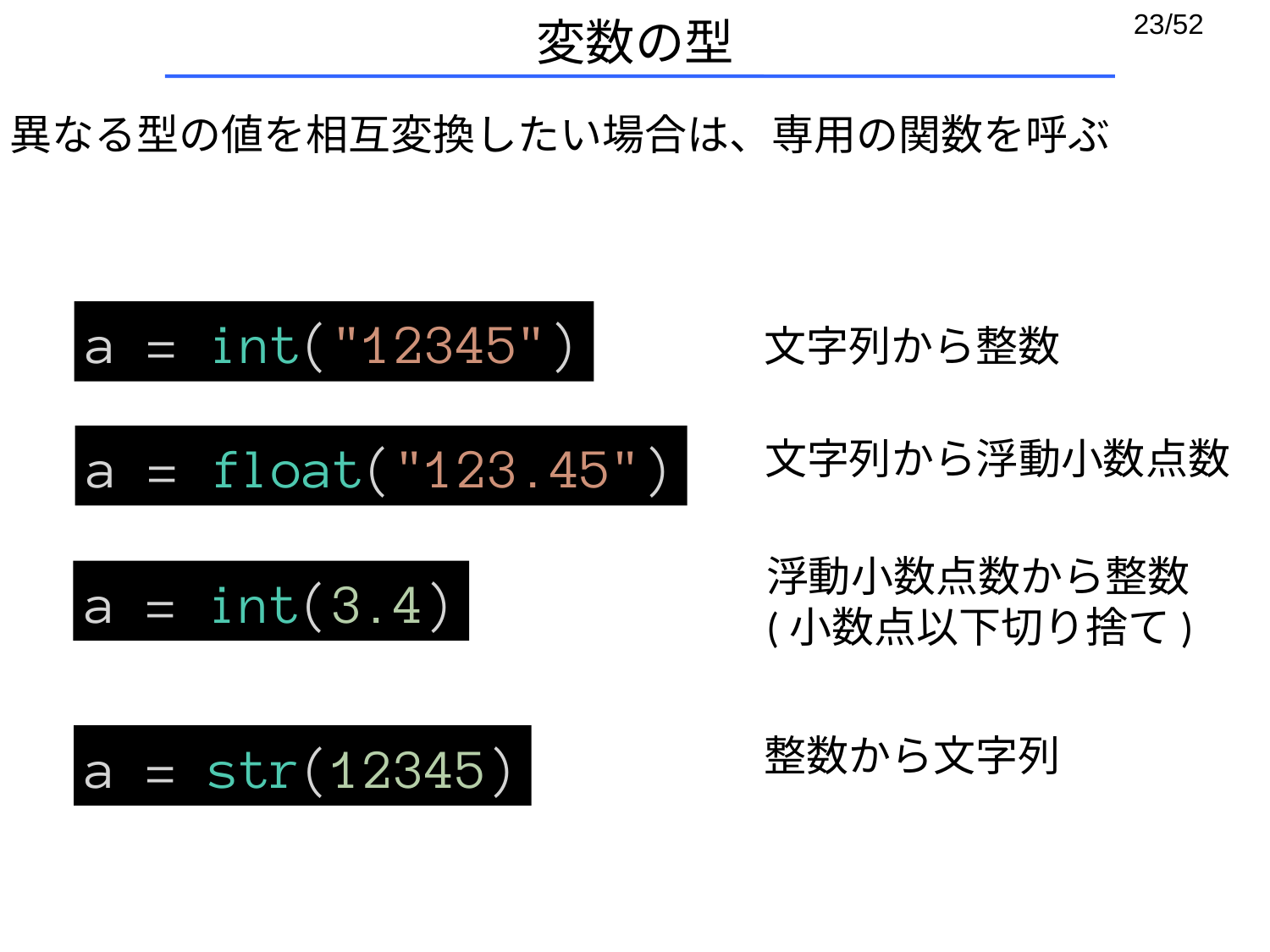

# 変数の型
異なる型の値を相互変換したい場合は、専用の関数を呼ぶ
a = int("12345")
文字列から整数
a = float("123.45")
文字列から浮動小数点数
浮動小数点数から整数
(小数点以下切り捨て)
a = int(3.4)
整数から文字列
a = str(12345)